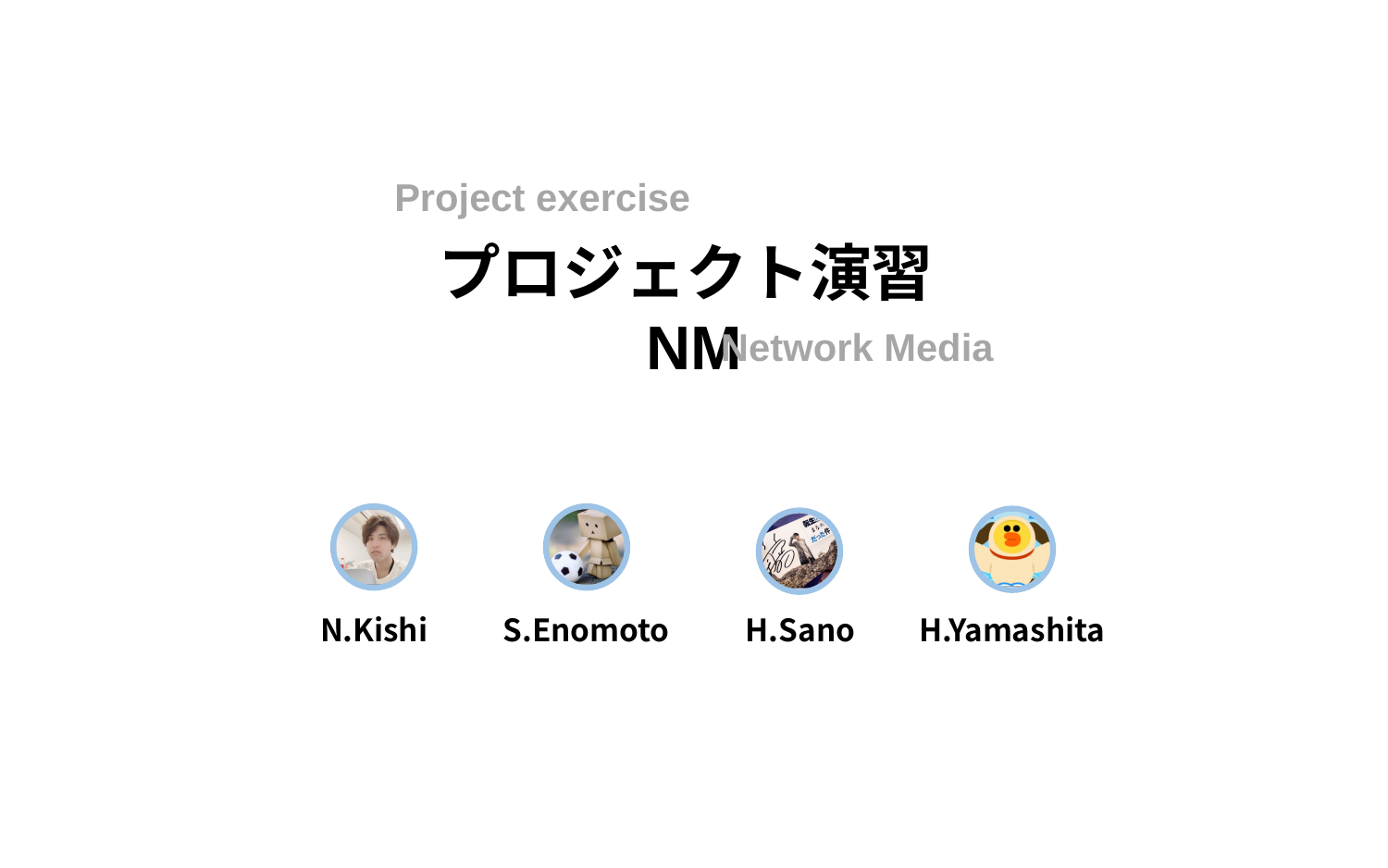

Project exercise
プロジェクト演習NM
Network Media

N.Kishi
S.Enomoto
H.Sano
H.Yamashita